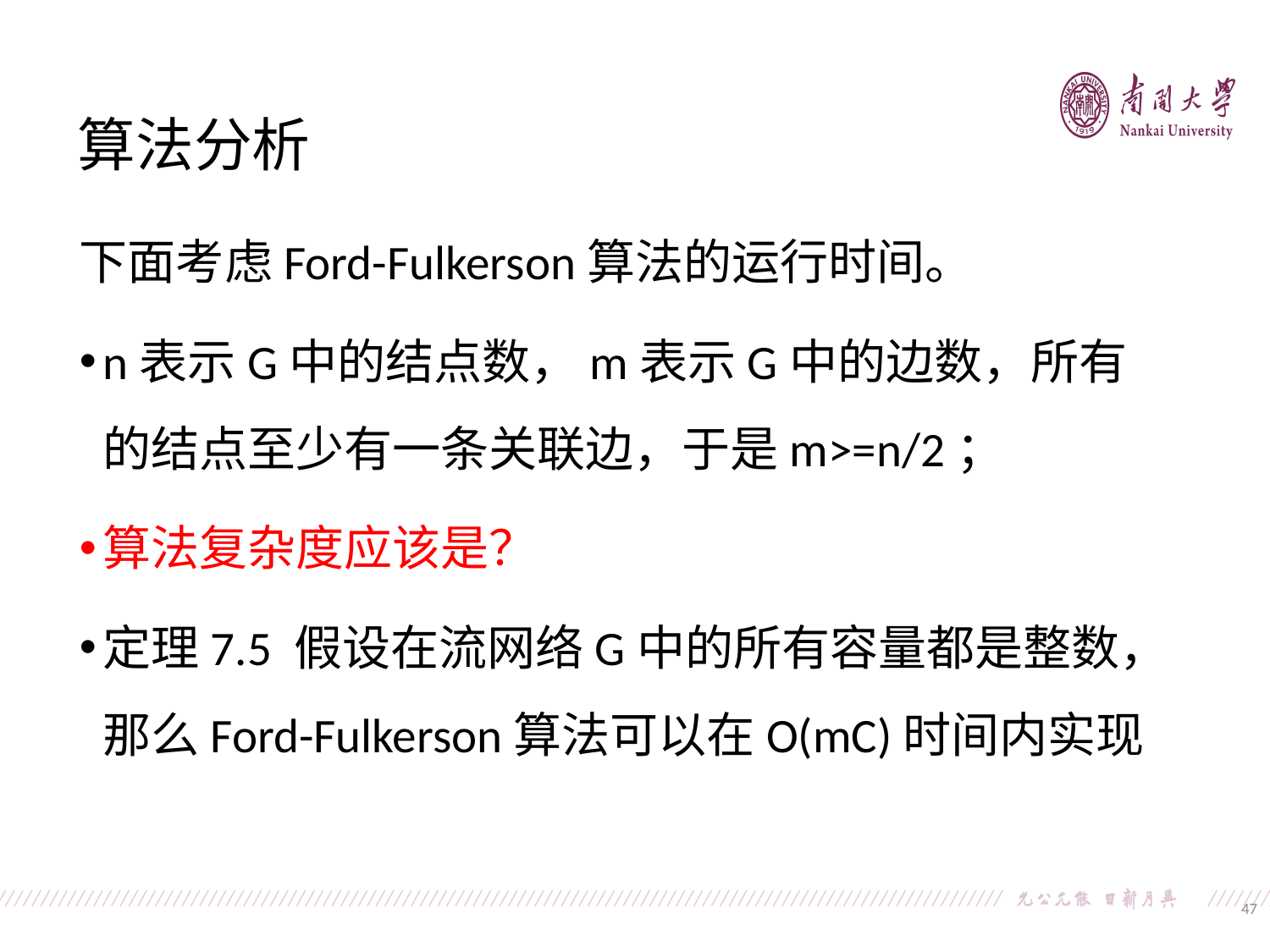

算法分析
下面考虑Ford-Fulkerson算法的运行时间。
n表示G中的结点数，m表示G中的边数，所有的结点至少有一条关联边，于是m>=n/2；
算法复杂度应该是？
定理7.5 假设在流网络G中的所有容量都是整数，那么Ford-Fulkerson算法可以在O(mC)时间内实现
47